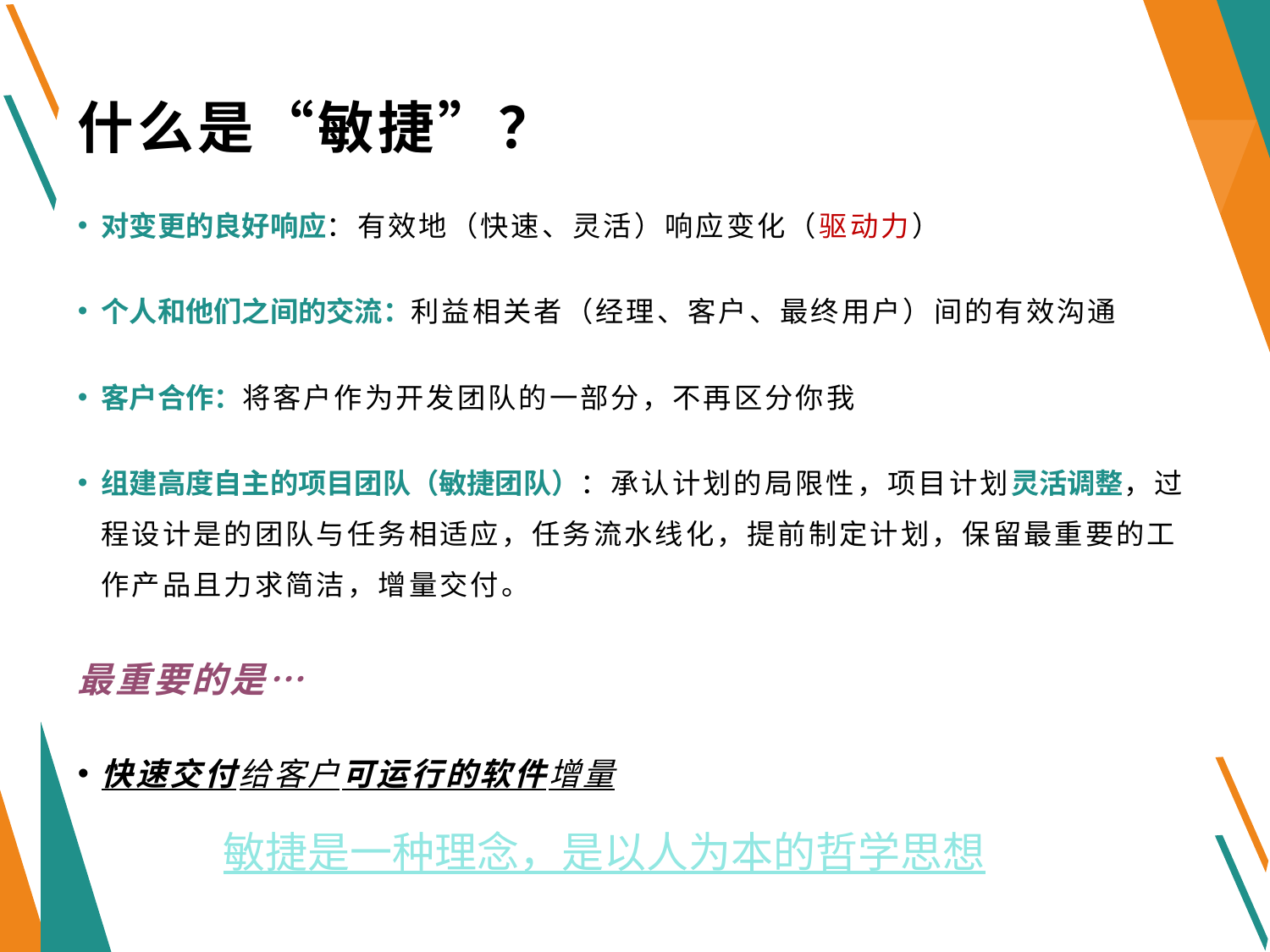

# 什么是“敏捷”？
对变更的良好响应：有效地（快速、灵活）响应变化（驱动力）
个人和他们之间的交流：利益相关者（经理、客户、最终用户）间的有效沟通
客户合作：将客户作为开发团队的一部分，不再区分你我
组建高度自主的项目团队（敏捷团队）：承认计划的局限性，项目计划灵活调整，过程设计是的团队与任务相适应，任务流水线化，提前制定计划，保留最重要的工作产品且力求简洁，增量交付。
最重要的是…
快速交付给客户可运行的软件增量
敏捷是一种理念，是以人为本的哲学思想
3